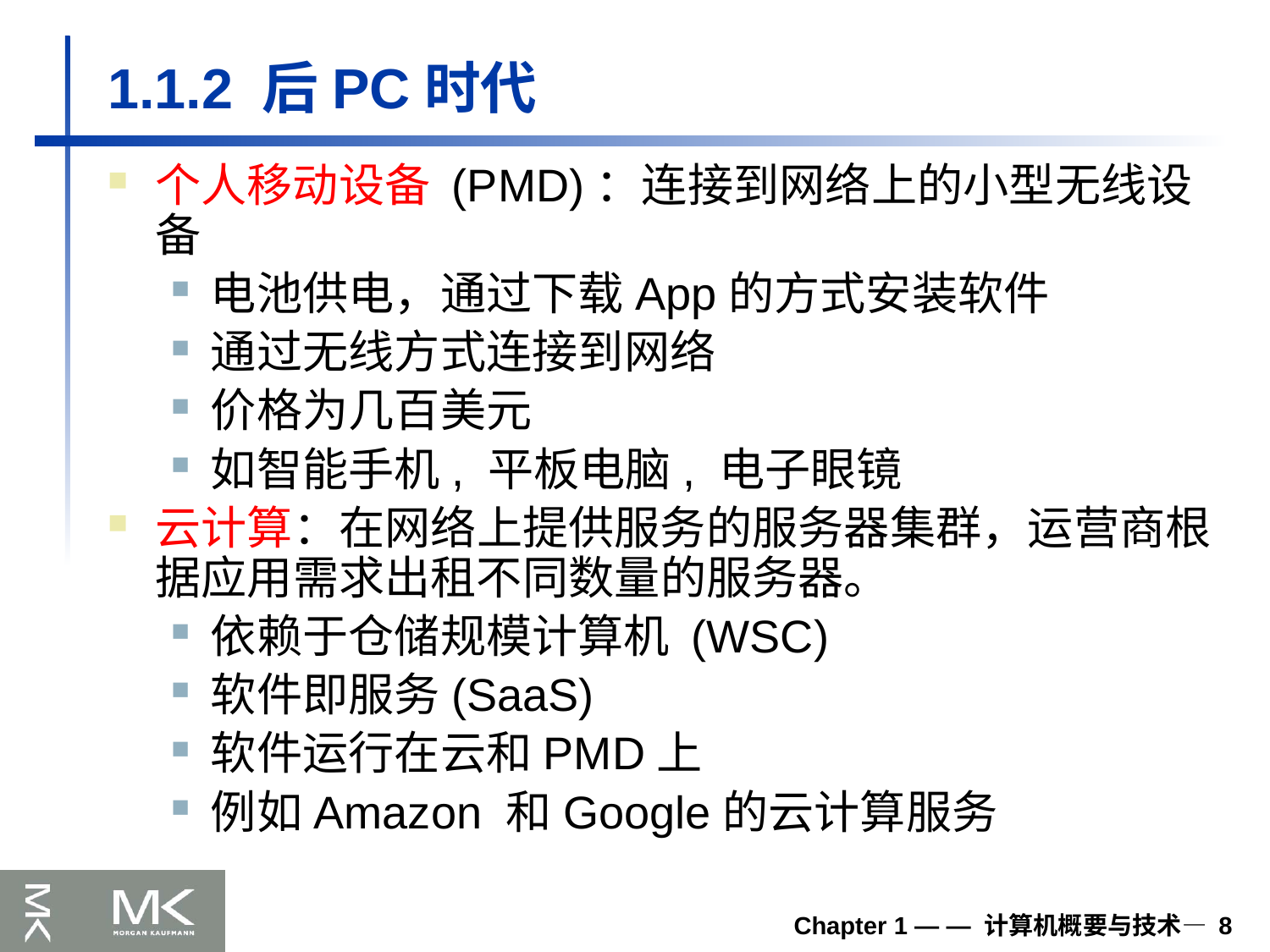

# 1.1.2 后PC时代
个人移动设备 (PMD)：连接到网络上的小型无线设备
电池供电，通过下载App的方式安装软件
通过无线方式连接到网络
价格为几百美元
如智能手机, 平板电脑, 电子眼镜
云计算：在网络上提供服务的服务器集群，运营商根据应用需求出租不同数量的服务器。
依赖于仓储规模计算机 (WSC)
软件即服务(SaaS)
软件运行在云和PMD上
例如Amazon 和Google的云计算服务
Chapter 1 — — 计算机概要与技术— 8